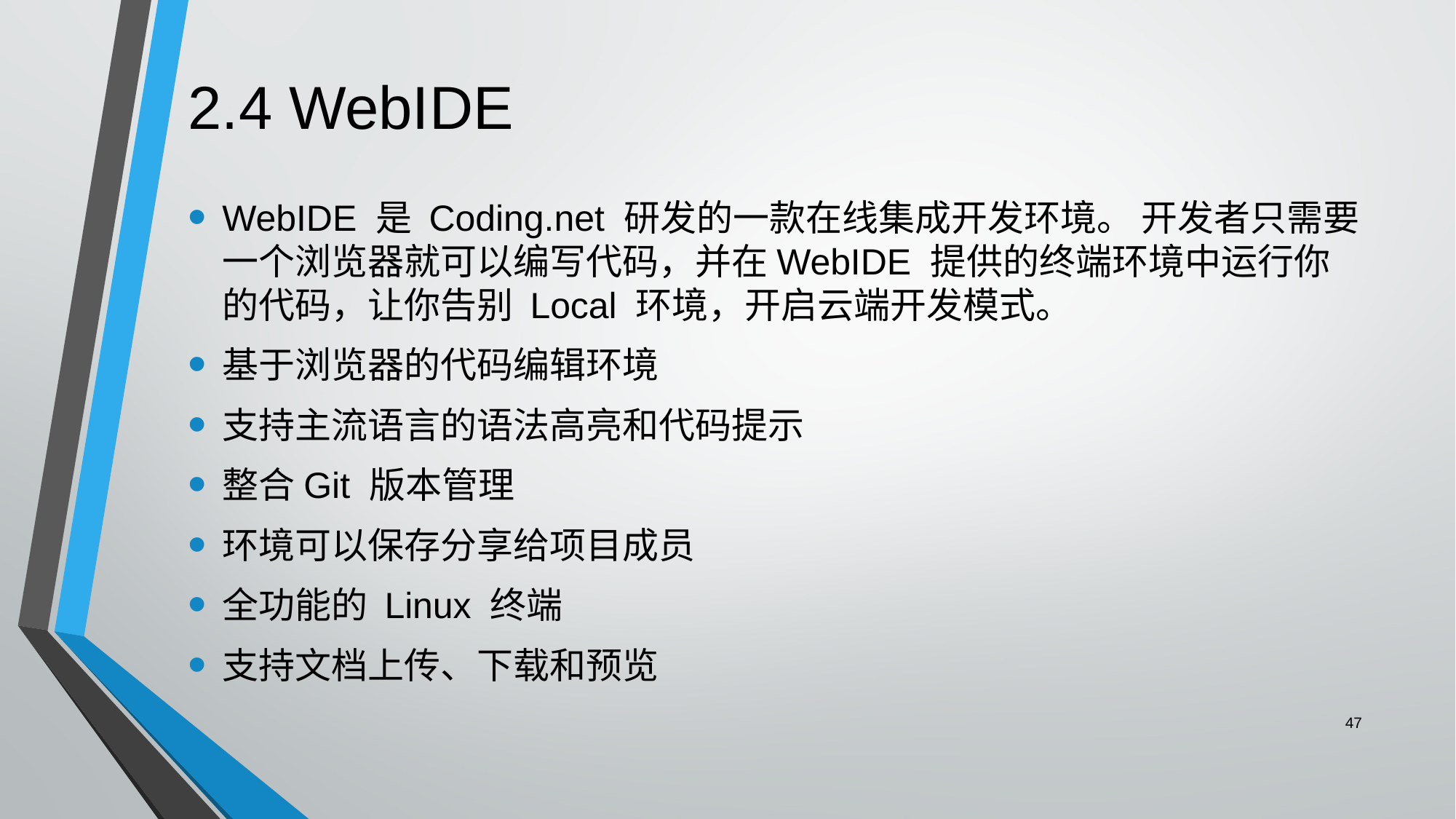

# 2.4 WebIDE
WebIDE 是 Coding.net 研发的一款在线集成开发环境。 开发者只需要一个浏览器就可以编写代码，并在WebIDE 提供的终端环境中运行你的代码，让你告别 Local 环境，开启云端开发模式。
基于浏览器的代码编辑环境
支持主流语言的语法高亮和代码提示
整合Git 版本管理
环境可以保存分享给项目成员
全功能的 Linux 终端
支持文档上传、下载和预览
47